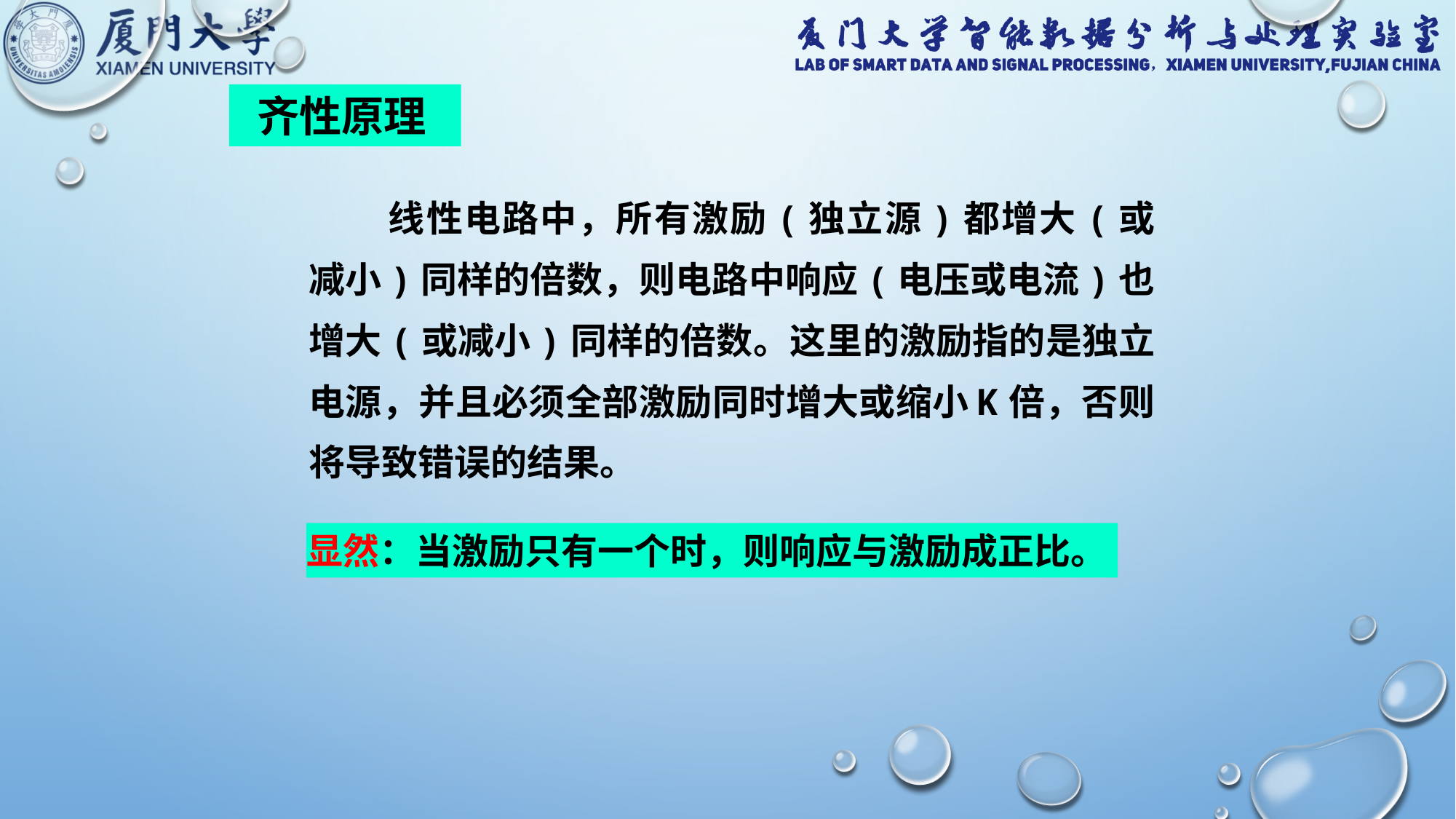

齐性原理
线性电路中，所有激励(独立源)都增大(或减小)同样的倍数，则电路中响应(电压或电流)也增大(或减小)同样的倍数。这里的激励指的是独立电源，并且必须全部激励同时增大或缩小K倍，否则将导致错误的结果。
显然：当激励只有一个时，则响应与激励成正比。
55